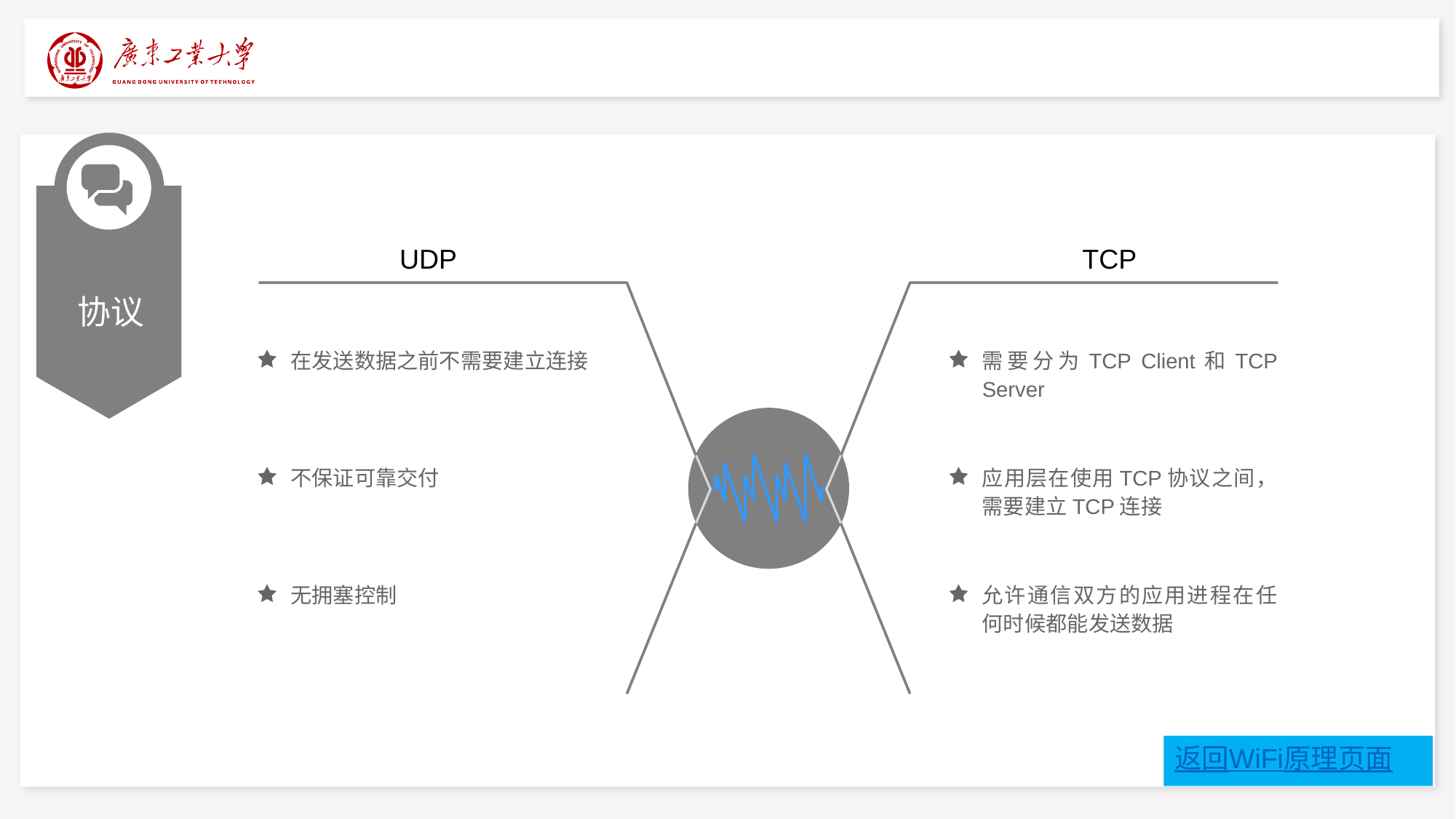

UDP
TCP
协议

在发送数据之前不需要建立连接
需要分为TCP Client和TCP Server

不保证可靠交付
应用层在使用TCP协议之间，需要建立TCP连接

无拥塞控制
允许通信双方的应用进程在任何时候都能发送数据

返回WiFi原理页面
32
32